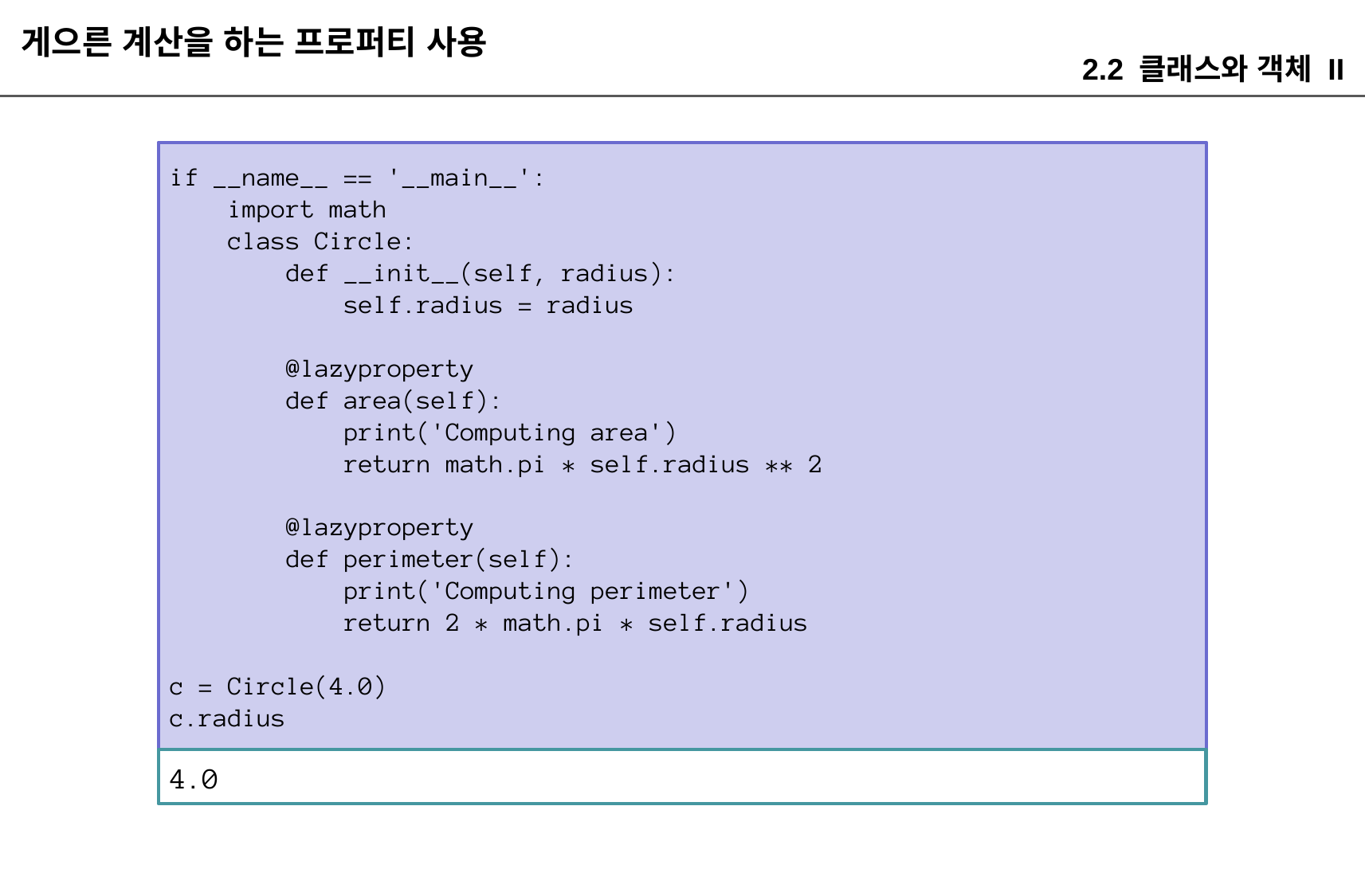

게으른 계산을 하는 프로퍼티 사용
2.2 클래스와 객체 II
if __name__ == '__main__':
    import math
    class Circle:
        def __init__(self, radius):
            self.radius = radius

        @lazyproperty
        def area(self):
            print('Computing area')
            return math.pi * self.radius ** 2

        @lazyproperty
        def perimeter(self):
            print('Computing perimeter')
            return 2 * math.pi * self.radius

c = Circle(4.0)
c.radius
4.0